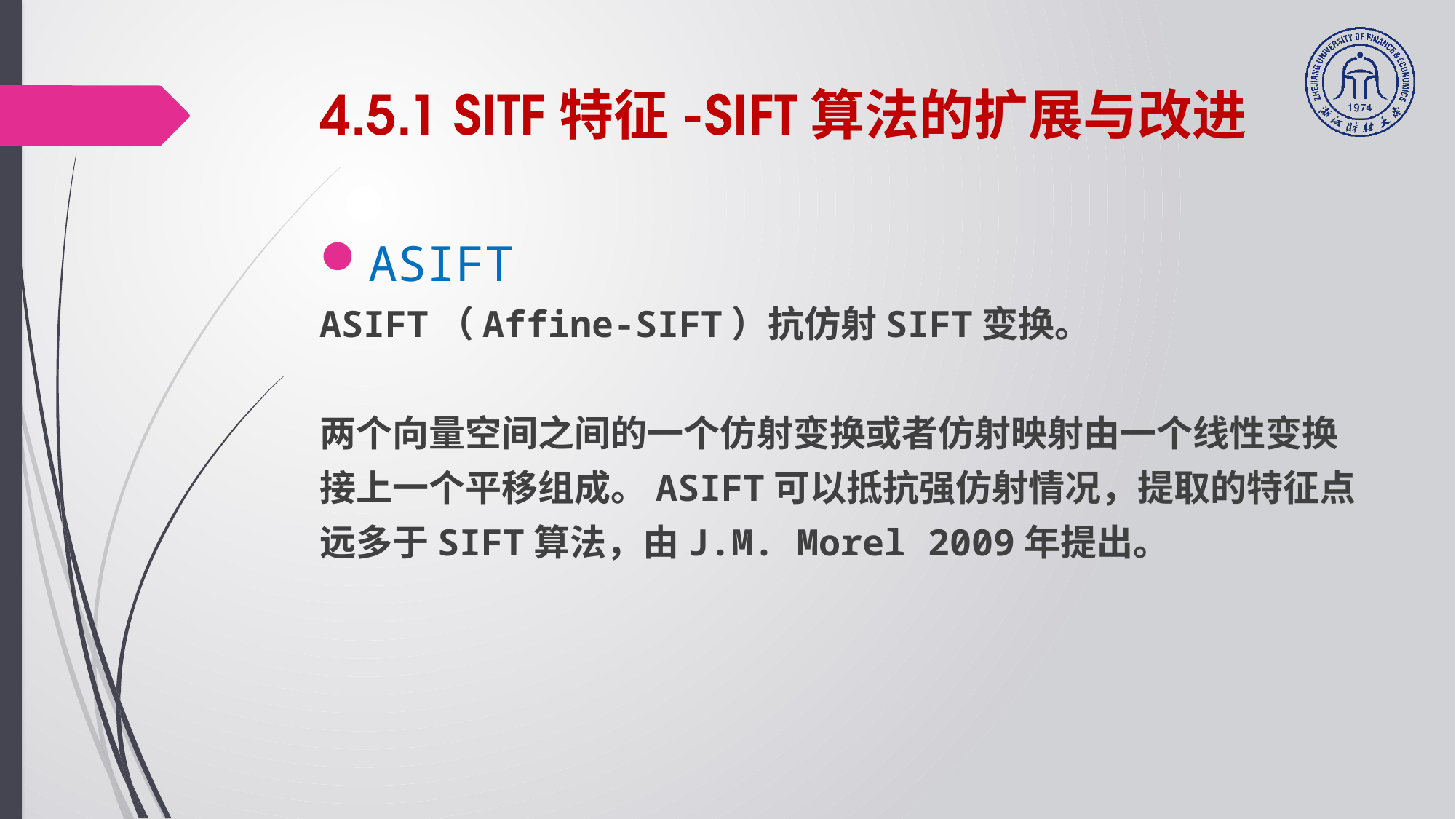

# 4.5.1 SITF特征-SIFT算法的扩展与改进
ASIFT
ASIFT（Affine-SIFT）抗仿射SIFT变换。

两个向量空间之间的一个仿射变换或者仿射映射由一个线性变换
接上一个平移组成。ASIFT可以抵抗强仿射情况，提取的特征点
远多于SIFT算法，由J.M. Morel 2009年提出。